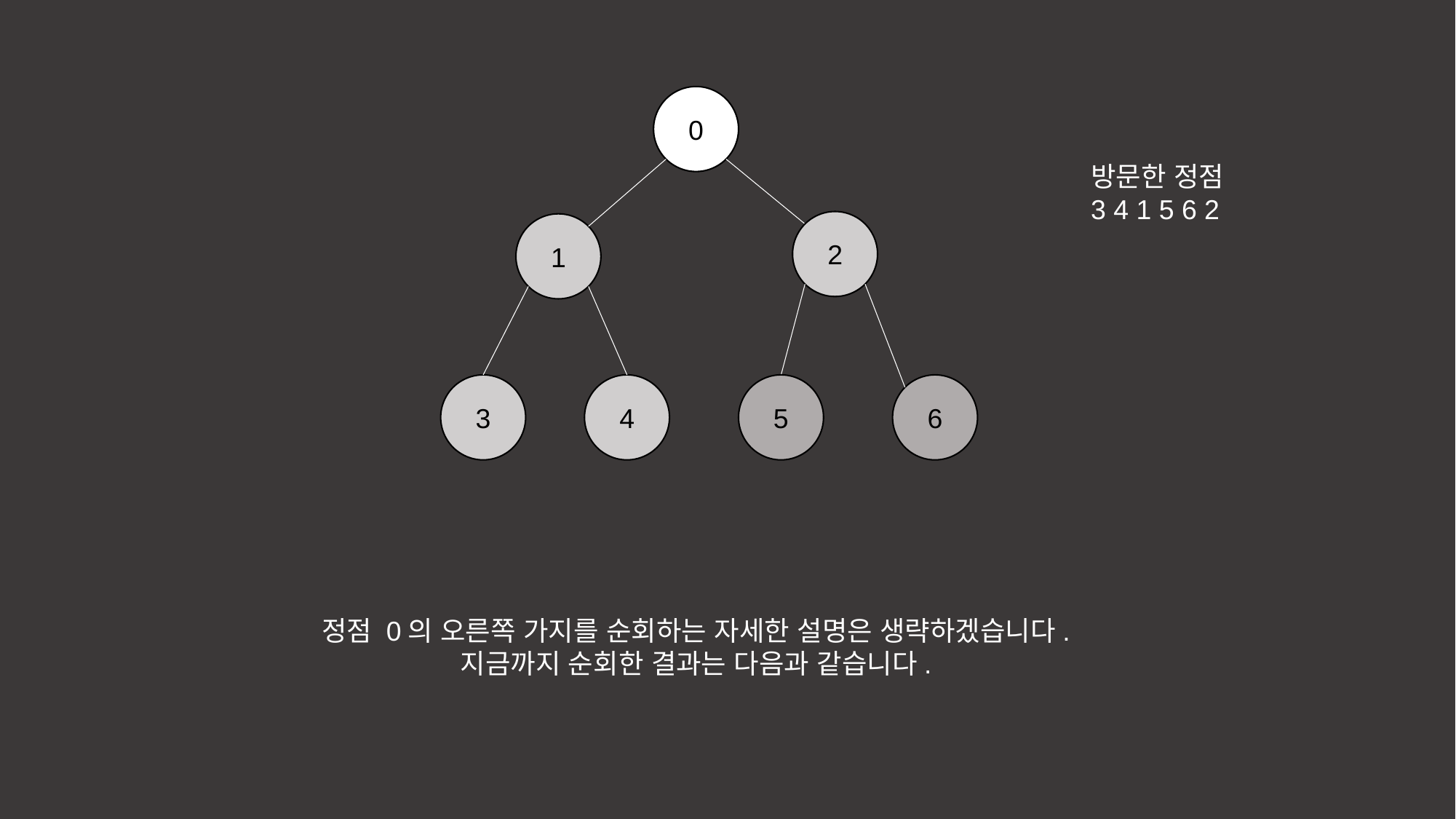

0
방문한 정점
3 4 1 5 6 2

2
1
3
4
5
6
정점 0의 오른쪽 가지를 순회하는 자세한 설명은 생략하겠습니다.
지금까지 순회한 결과는 다음과 같습니다.